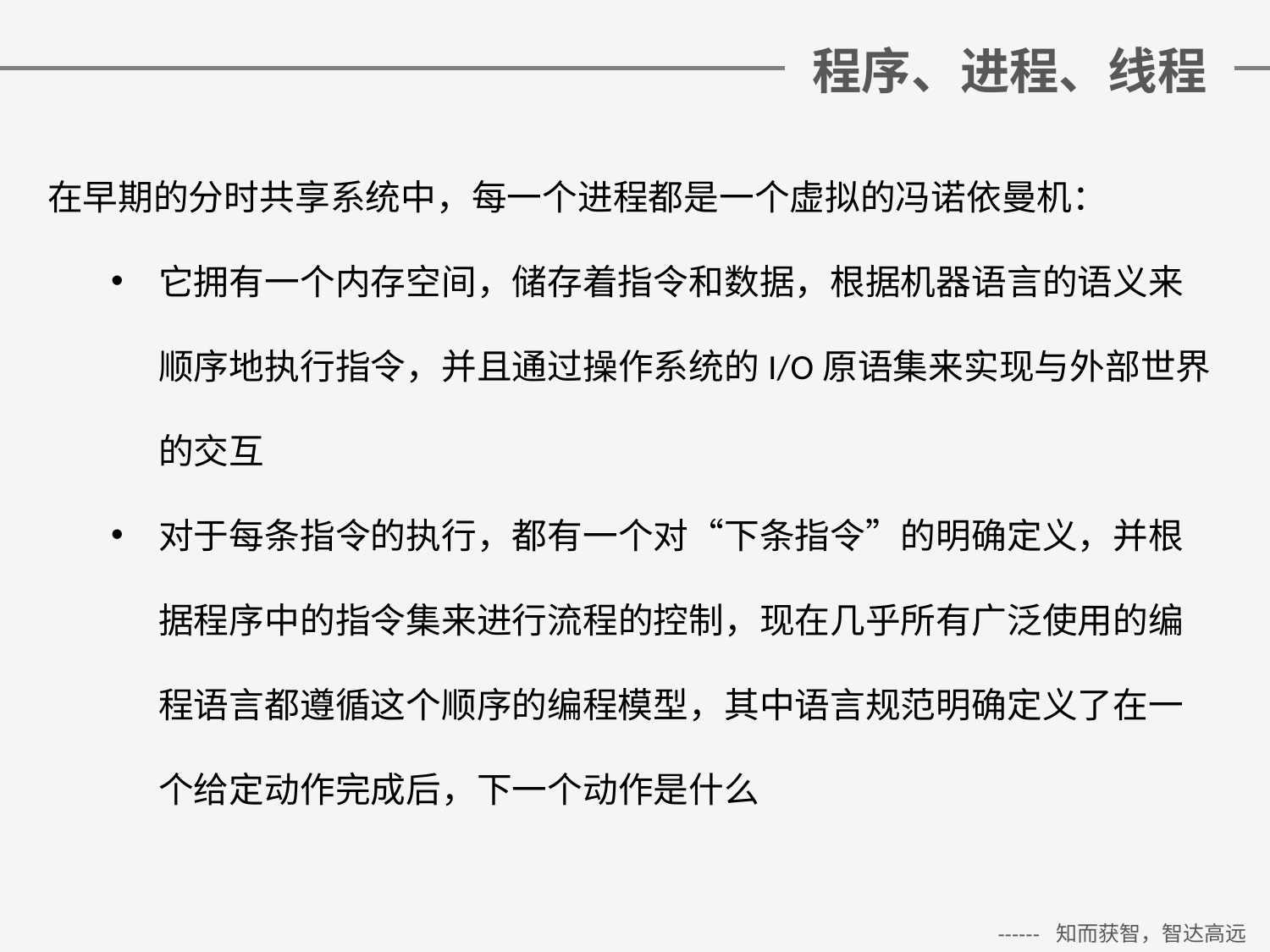

# 程序、进程、线程
在早期的分时共享系统中，每一个进程都是一个虚拟的冯诺依曼机：
它拥有一个内存空间，储存着指令和数据，根据机器语言的语义来顺序地执行指令，并且通过操作系统的I/O原语集来实现与外部世界的交互
对于每条指令的执行，都有一个对“下条指令”的明确定义，并根据程序中的指令集来进行流程的控制，现在几乎所有广泛使用的编程语言都遵循这个顺序的编程模型，其中语言规范明确定义了在一个给定动作完成后，下一个动作是什么